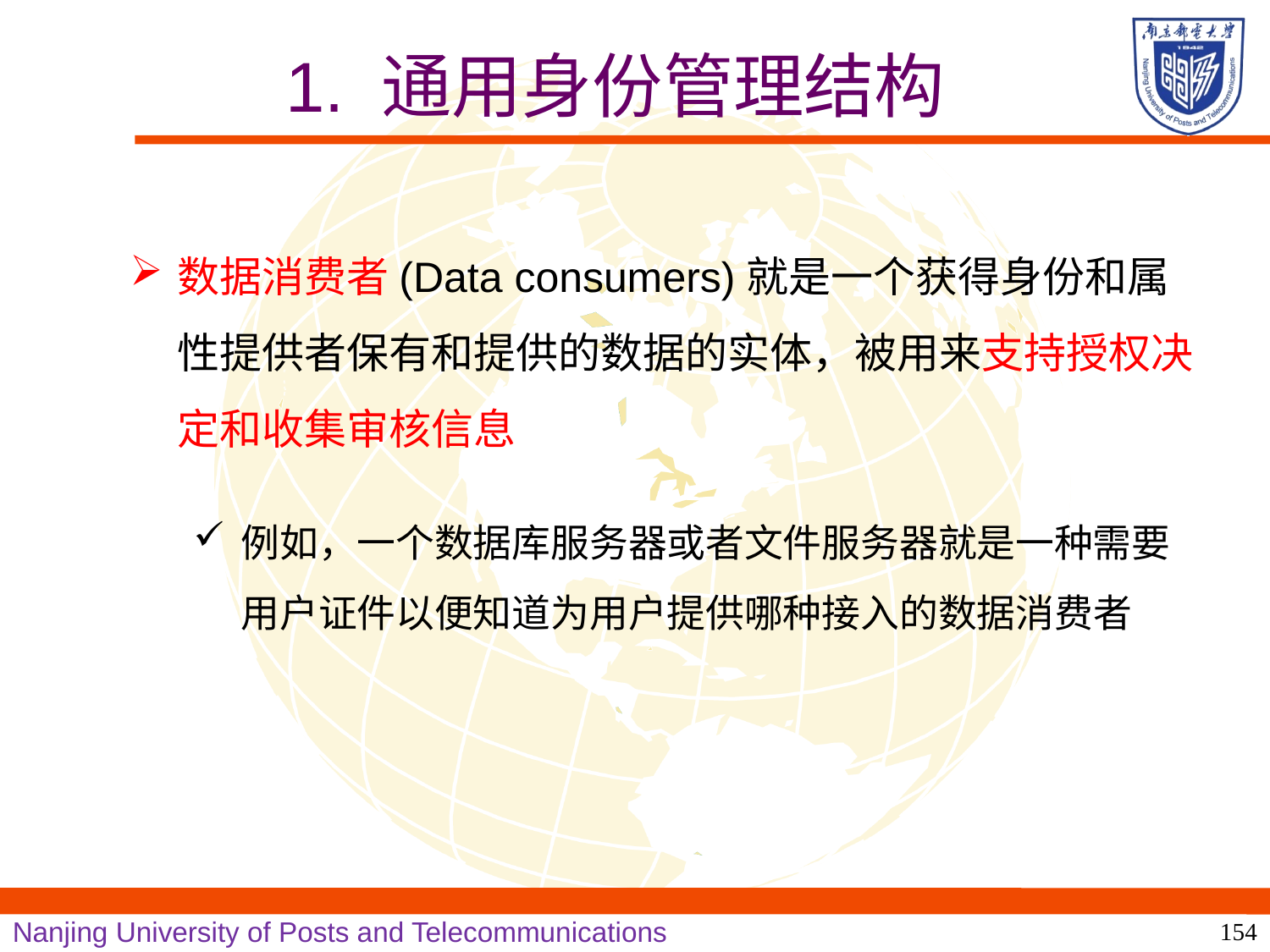

# 1. 通用身份管理结构
数据消费者(Data consumers)就是一个获得身份和属性提供者保有和提供的数据的实体，被用来支持授权决定和收集审核信息
例如，一个数据库服务器或者文件服务器就是一种需要用户证件以便知道为用户提供哪种接入的数据消费者
154